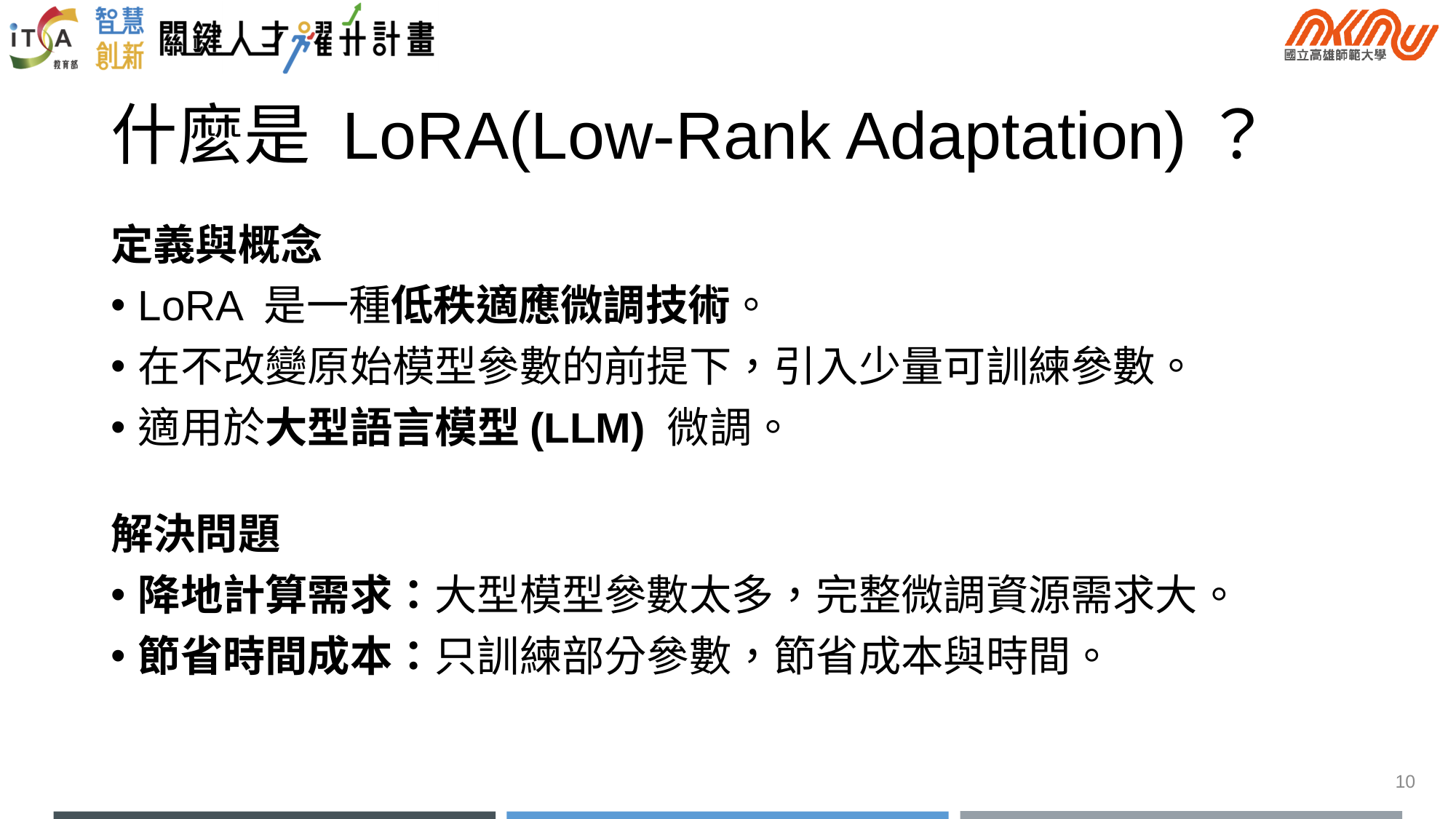

# 什麼是 LoRA(Low-Rank Adaptation)？
定義與概念
LoRA 是一種低秩適應微調技術。
在不改變原始模型參數的前提下，引入少量可訓練參數。
適用於大型語言模型(LLM) 微調。
解決問題
降地計算需求：大型模型參數太多，完整微調資源需求大。
節省時間成本：只訓練部分參數，節省成本與時間。
10